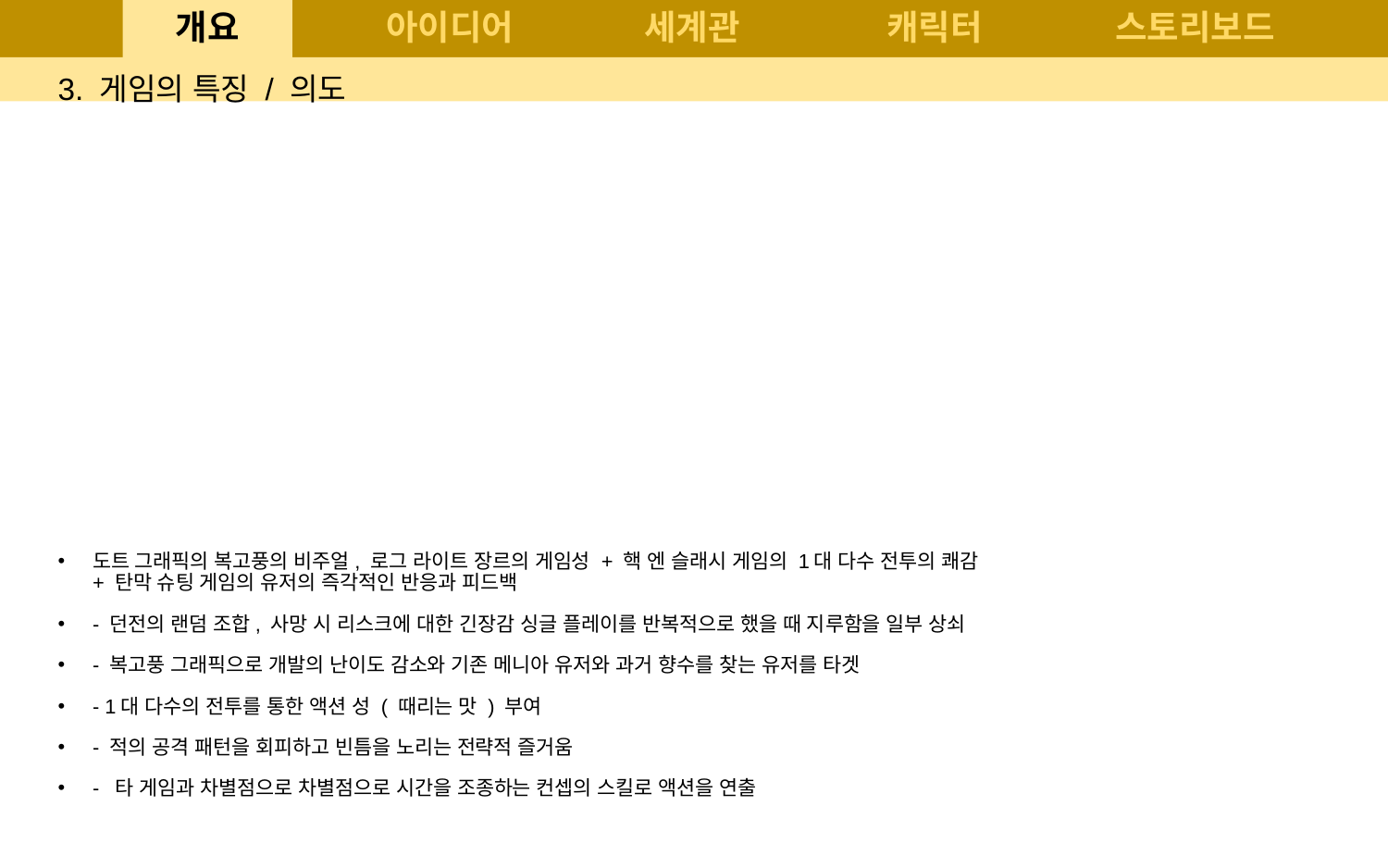

# 개요
아이디어
세계관
캐릭터
스토리보드
3. 게임의 특징 / 의도
도트 그래픽의 복고풍의 비주얼, 로그 라이트 장르의 게임성 + 핵 엔 슬래시 게임의 1대 다수 전투의 쾌감
+ 탄막 슈팅 게임의 유저의 즉각적인 반응과 피드백
- 던전의 랜덤 조합, 사망 시 리스크에 대한 긴장감 싱글 플레이를 반복적으로 했을 때 지루함을 일부 상쇠
- 복고풍 그래픽으로 개발의 난이도 감소와 기존 메니아 유저와 과거 향수를 찾는 유저를 타겟
- 1대 다수의 전투를 통한 액션 성 ( 때리는 맛 ) 부여
- 적의 공격 패턴을 회피하고 빈틈을 노리는 전략적 즐거움
-  타 게임과 차별점으로 차별점으로 시간을 조종하는 컨셉의 스킬로 액션을 연출